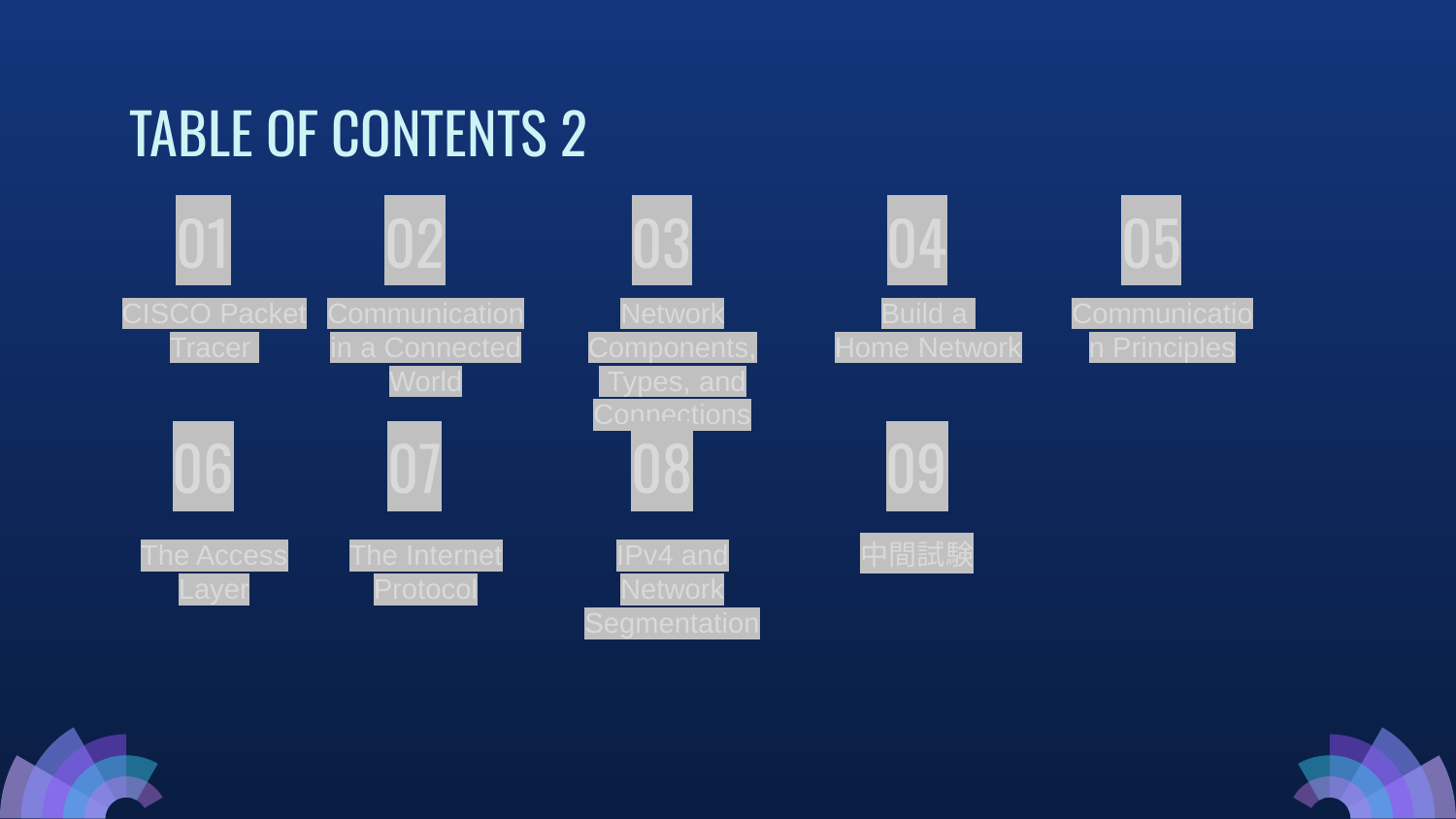

# TABLE OF CONTENTS 2
01
02
03
04
05
CISCO Packet Tracer
Communication in a Connected World
Network Components,
 Types, and Connections
Build a
Home Network
Communication Principles
06
07
08
09
The Access Layer
The Internet Protocol
IPv4 and Network Segmentation
中間試験